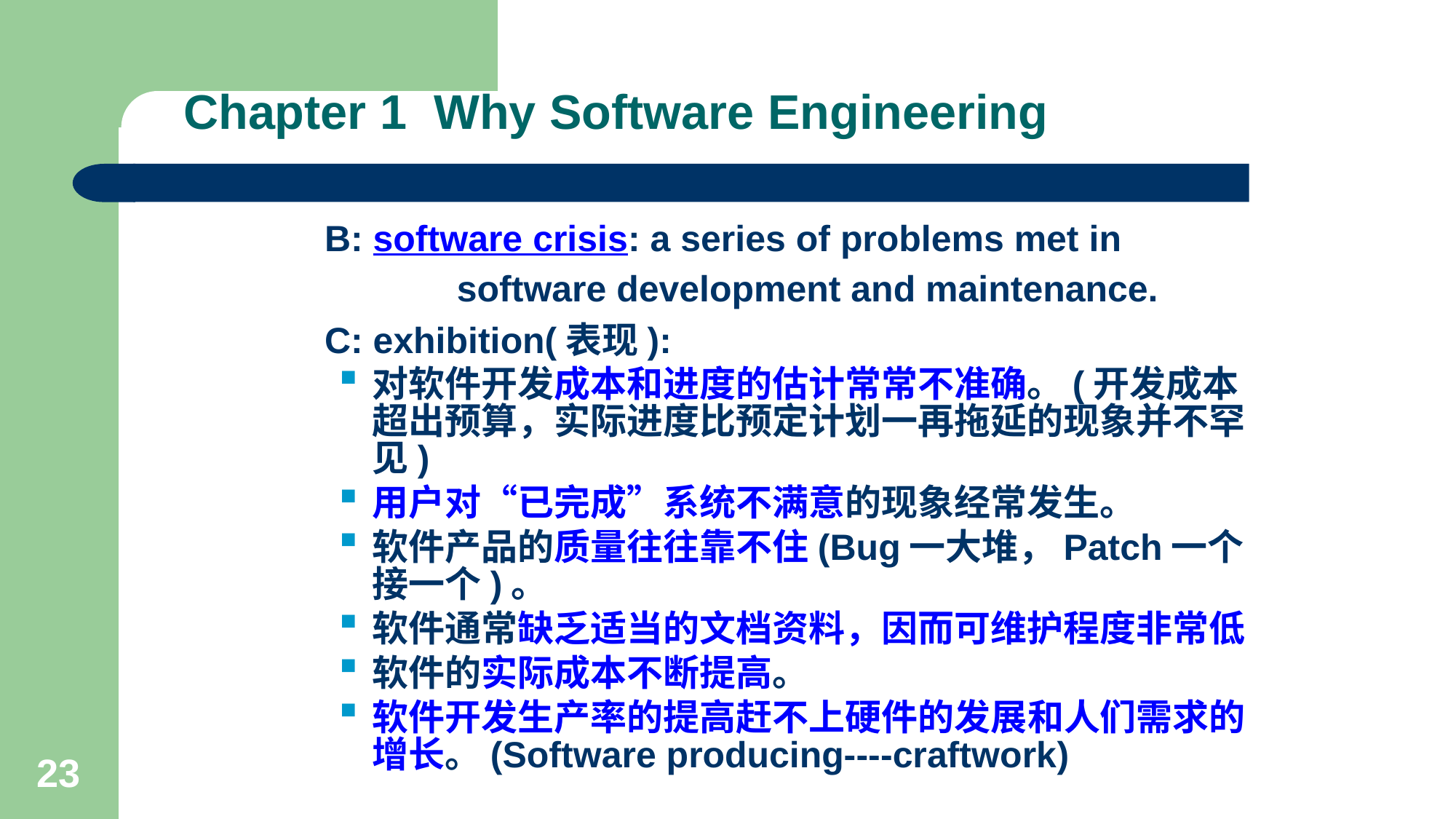

# Chapter 1  Why Software Engineering
    B: software crisis: a series of problems met in
                 software development and maintenance.
    C: exhibition(表现):
对软件开发成本和进度的估计常常不准确。(开发成本超出预算，实际进度比预定计划一再拖延的现象并不罕见)
用户对“已完成”系统不满意的现象经常发生。
软件产品的质量往往靠不住(Bug一大堆，Patch一个接一个)。
软件通常缺乏适当的文档资料，因而可维护程度非常低
软件的实际成本不断提高。
软件开发生产率的提高赶不上硬件的发展和人们需求的增长。(Software producing----craftwork)
23